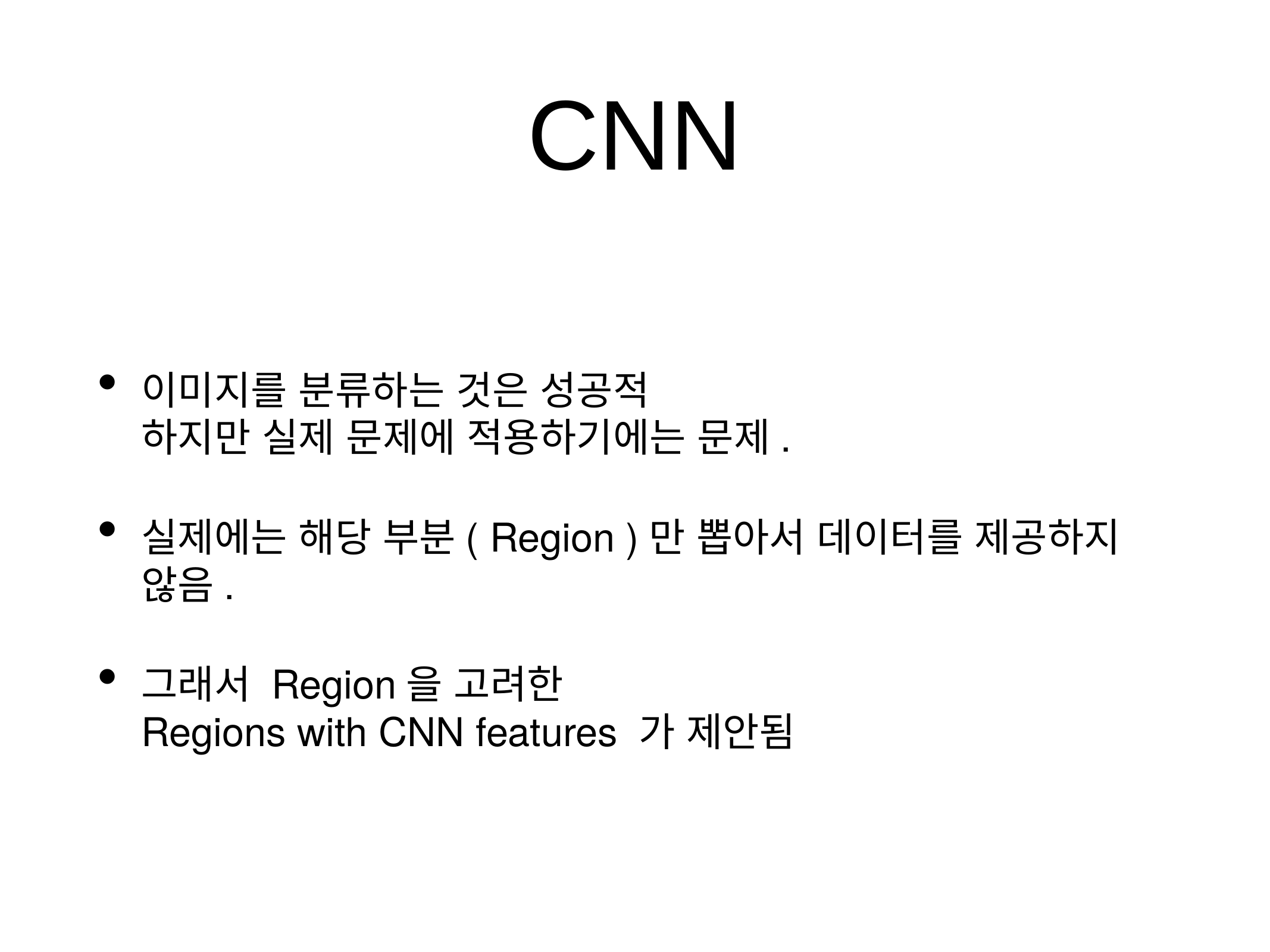

# CNN
이미지를 분류하는 것은 성공적
하지만 실제 문제에 적용하기에는 문제.
실제에는 해당 부분( Region )만 뽑아서 데이터를 제공하지 않음.
그래서 Region을 고려한
Regions with CNN features 가 제안됨